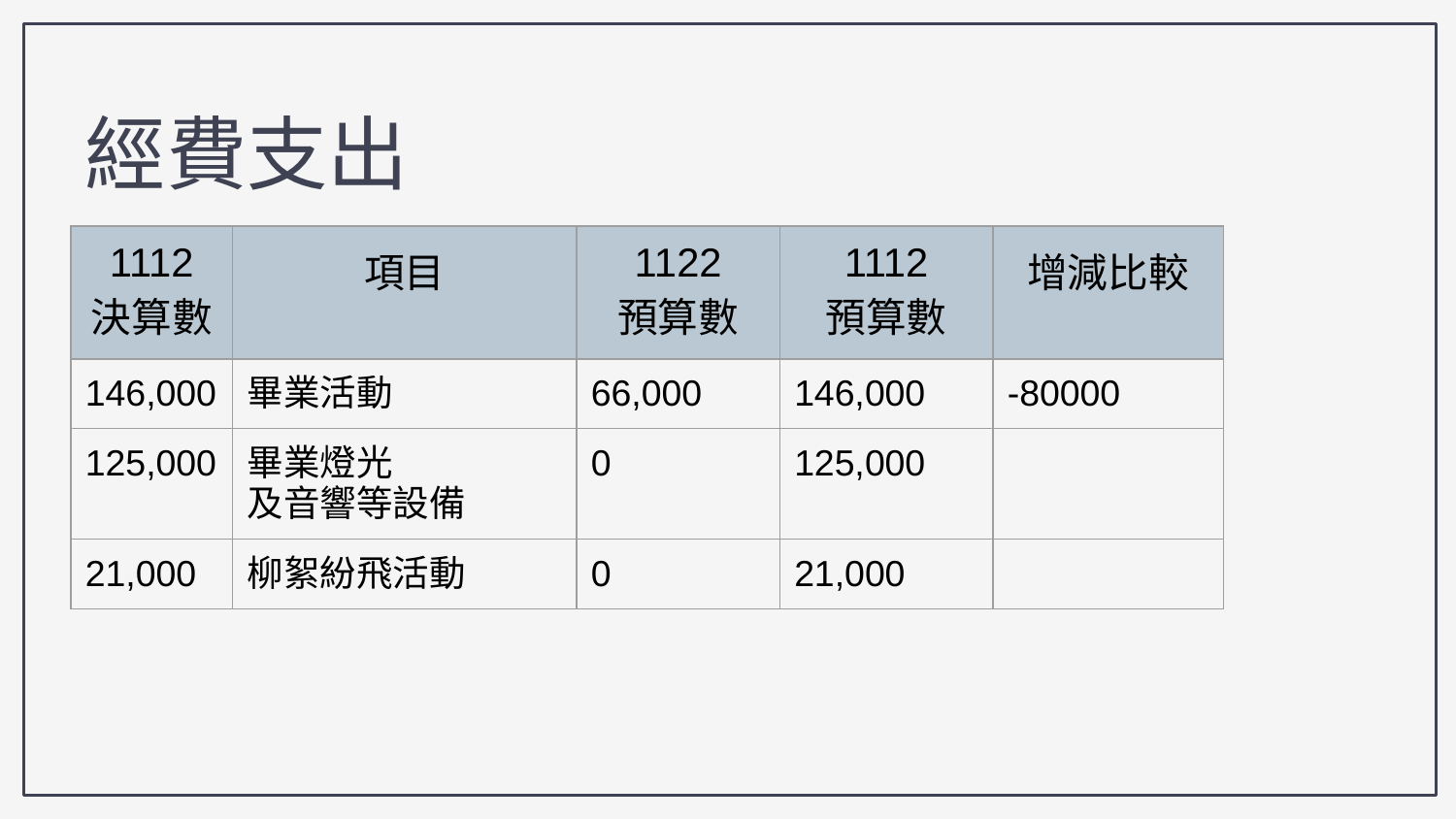

經費支出
| 1112 決算數 | 項目 | 1122 預算數 | 1112 預算數 | 增減比較 |
| --- | --- | --- | --- | --- |
| 146,000 | 畢業活動 | 66,000 | 146,000 | -80000 |
| 125,000 | 畢業燈光 及音響等設備 | 0 | 125,000 |  |
| 21,000 | 柳絮紛飛活動 | 0 | 21,000 |  |